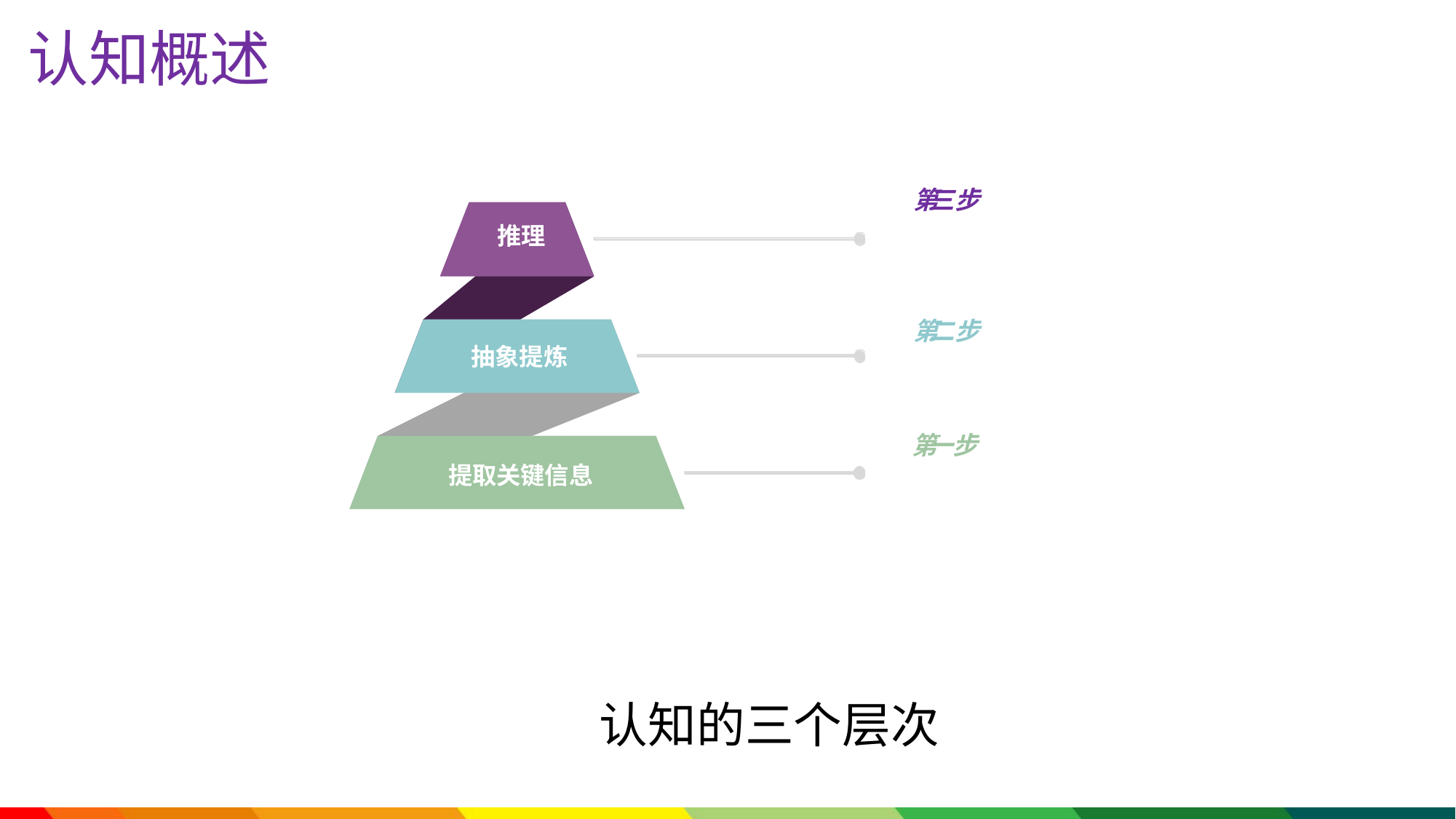

# 认知概述
第三步

推理

第二步

抽象提炼

第一步

提取关键信息

认知的三个层次